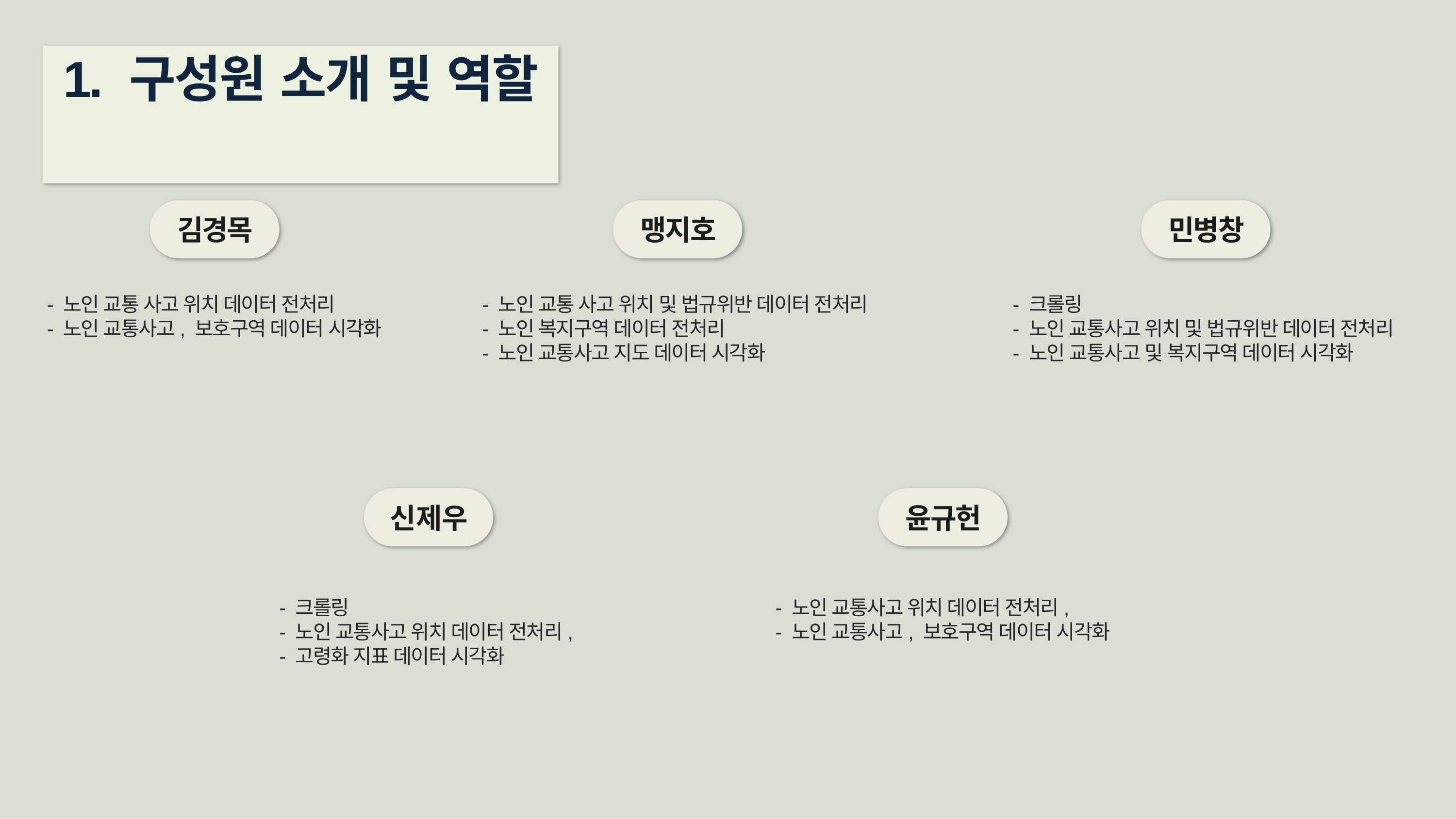

# 1. 구성원 소개 및 역할
김경목
맹지호
민병창
- 노인 교통 사고 위치 데이터 전처리
- 노인 교통사고, 보호구역 데이터 시각화
- 노인 교통 사고 위치 및 법규위반 데이터 전처리
- 노인 복지구역 데이터 전처리
- 노인 교통사고 지도 데이터 시각화
- 크롤링
- 노인 교통사고 위치 및 법규위반 데이터 전처리
- 노인 교통사고 및 복지구역 데이터 시각화
신제우
윤규헌
- 크롤링
- 노인 교통사고 위치 데이터 전처리,
- 고령화 지표 데이터 시각화
- 노인 교통사고 위치 데이터 전처리,
- 노인 교통사고, 보호구역 데이터 시각화